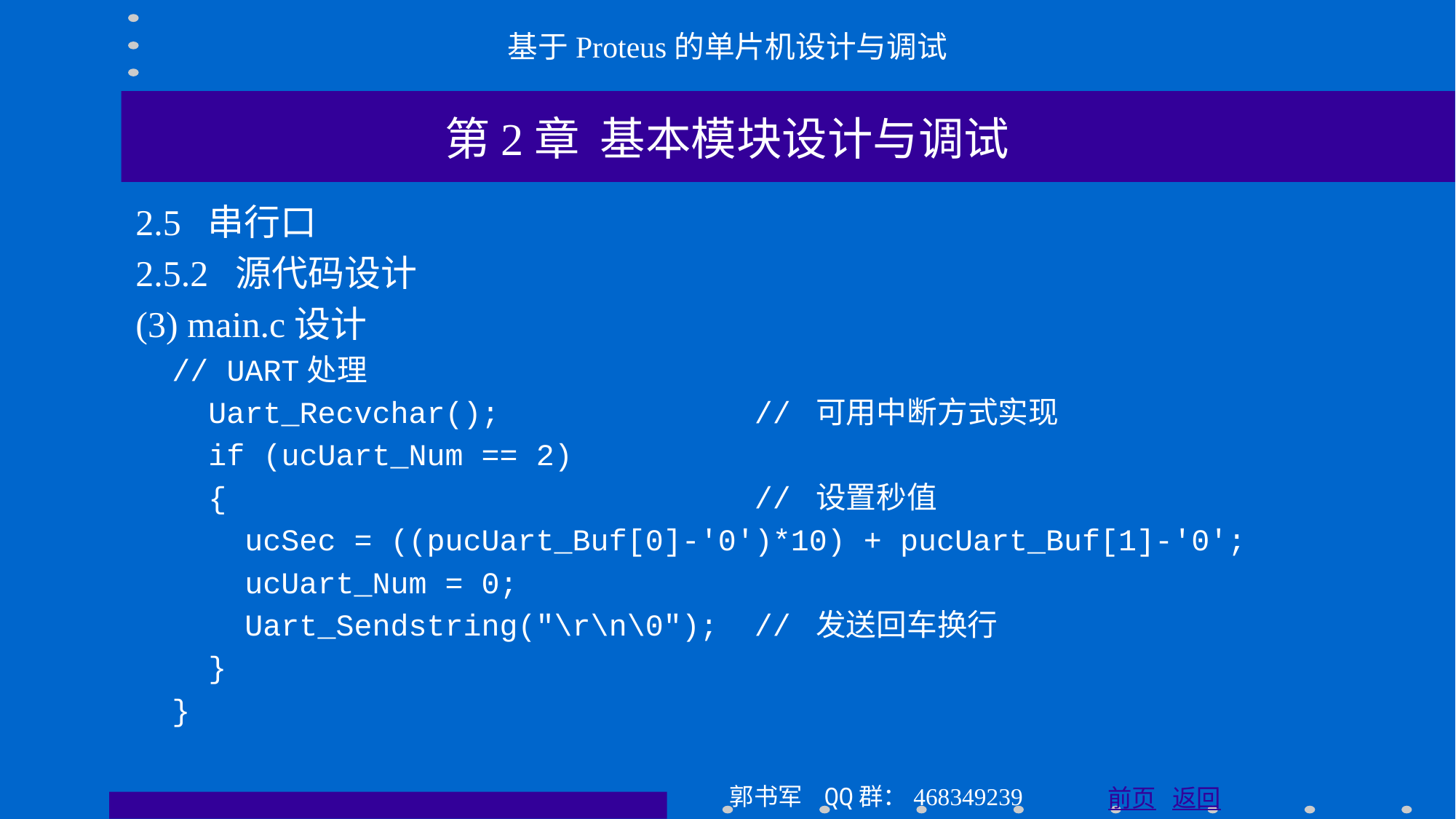

基于Proteus的单片机设计与调试
第2章  基本模块设计与调试
2.5  串行口
2.5.2  源代码设计
(3) main.c设计
  // UART处理
    Uart_Recvchar();              // 可用中断方式实现
    if (ucUart_Num == 2)
    {                             // 设置秒值
      ucSec = ((pucUart_Buf[0]-'0')*10) + pucUart_Buf[1]-'0';
      ucUart_Num = 0;
      Uart_Sendstring("\r\n\0");  // 发送回车换行
    }
  }

郭书军   QQ群：468349239
前页   返回